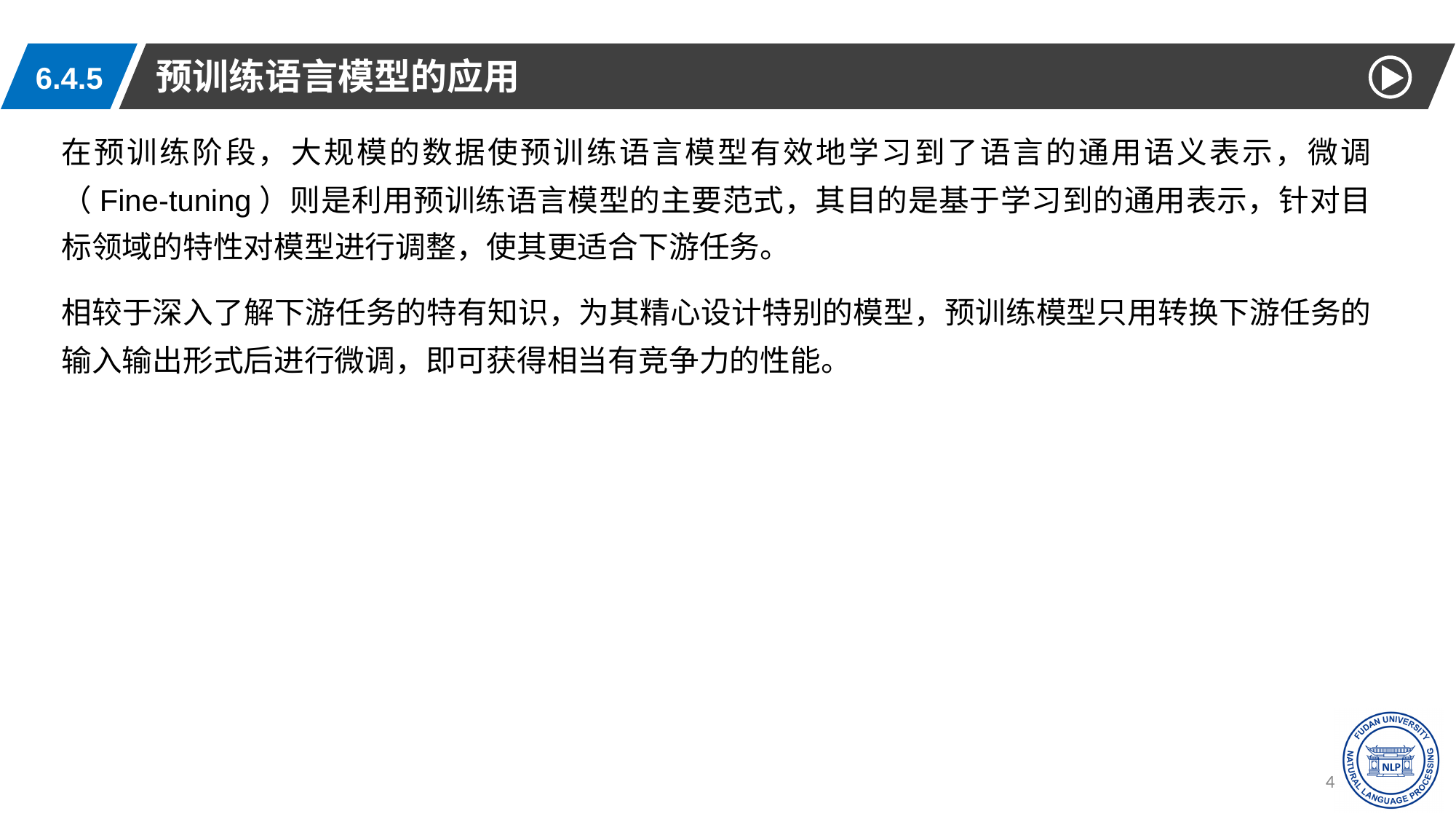

预训练语言模型的应用
6.4.5

在预训练阶段，大规模的数据使预训练语言模型有效地学习到了语言的通用语义表示，微调（Fine-tuning）则是利用预训练语言模型的主要范式，其目的是基于学习到的通用表示，针对目标领域的特性对模型进行调整，使其更适合下游任务。
相较于深入了解下游任务的特有知识，为其精心设计特别的模型，预训练模型只用转换下游任务的输入输出形式后进行微调，即可获得相当有竞争力的性能。
48